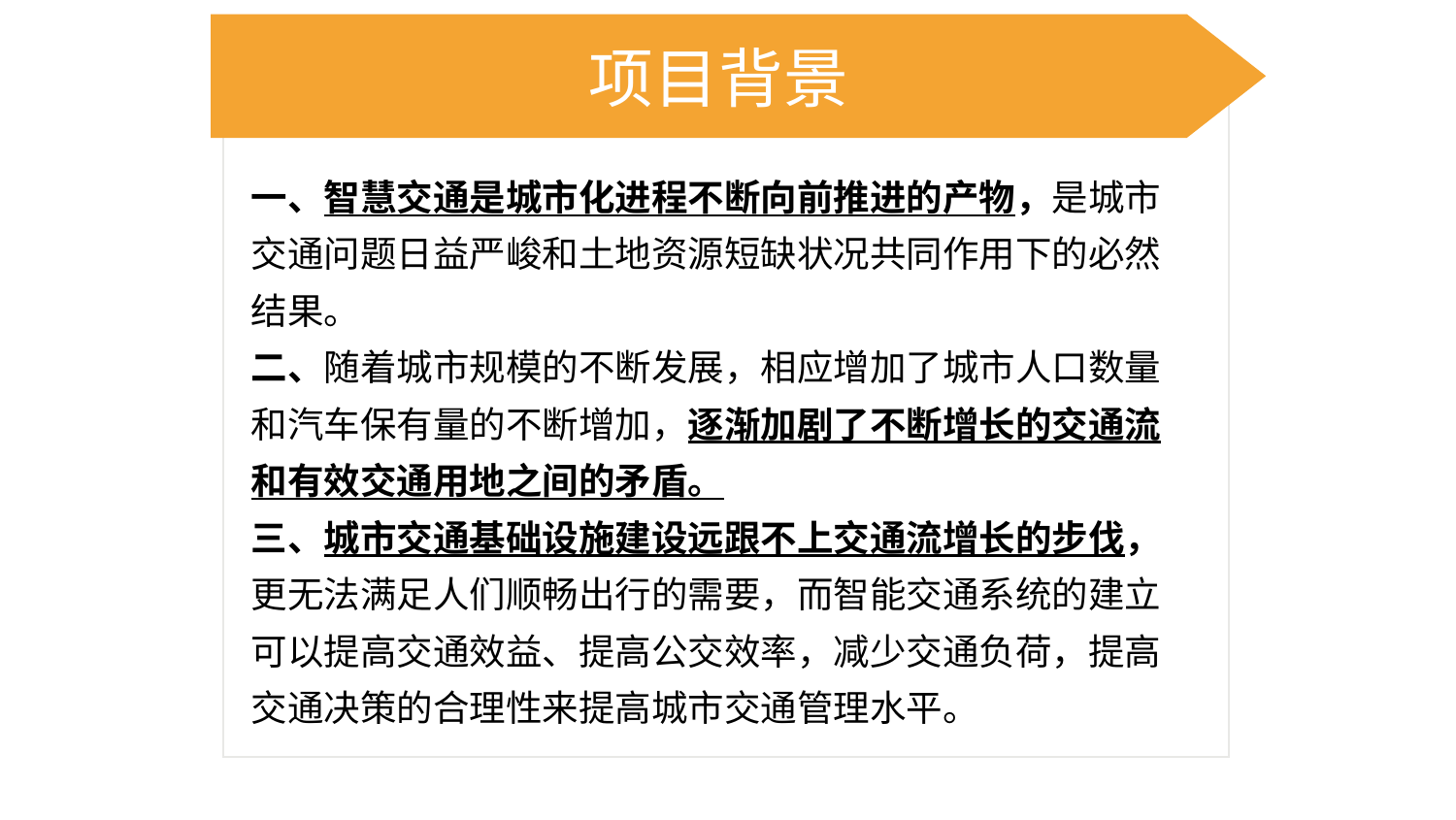

项目背景

一、智慧交通是城市化进程不断向前推进的产物，是城市交通问题日益严峻和土地资源短缺状况共同作用下的必然结果。
二、随着城市规模的不断发展，相应增加了城市人口数量和汽车保有量的不断增加，逐渐加剧了不断增长的交通流和有效交通用地之间的矛盾。
三、城市交通基础设施建设远跟不上交通流增长的步伐，更无法满足人们顺畅出行的需要，而智能交通系统的建立可以提高交通效益、提高公交效率，减少交通负荷，提高交通决策的合理性来提高城市交通管理水平。